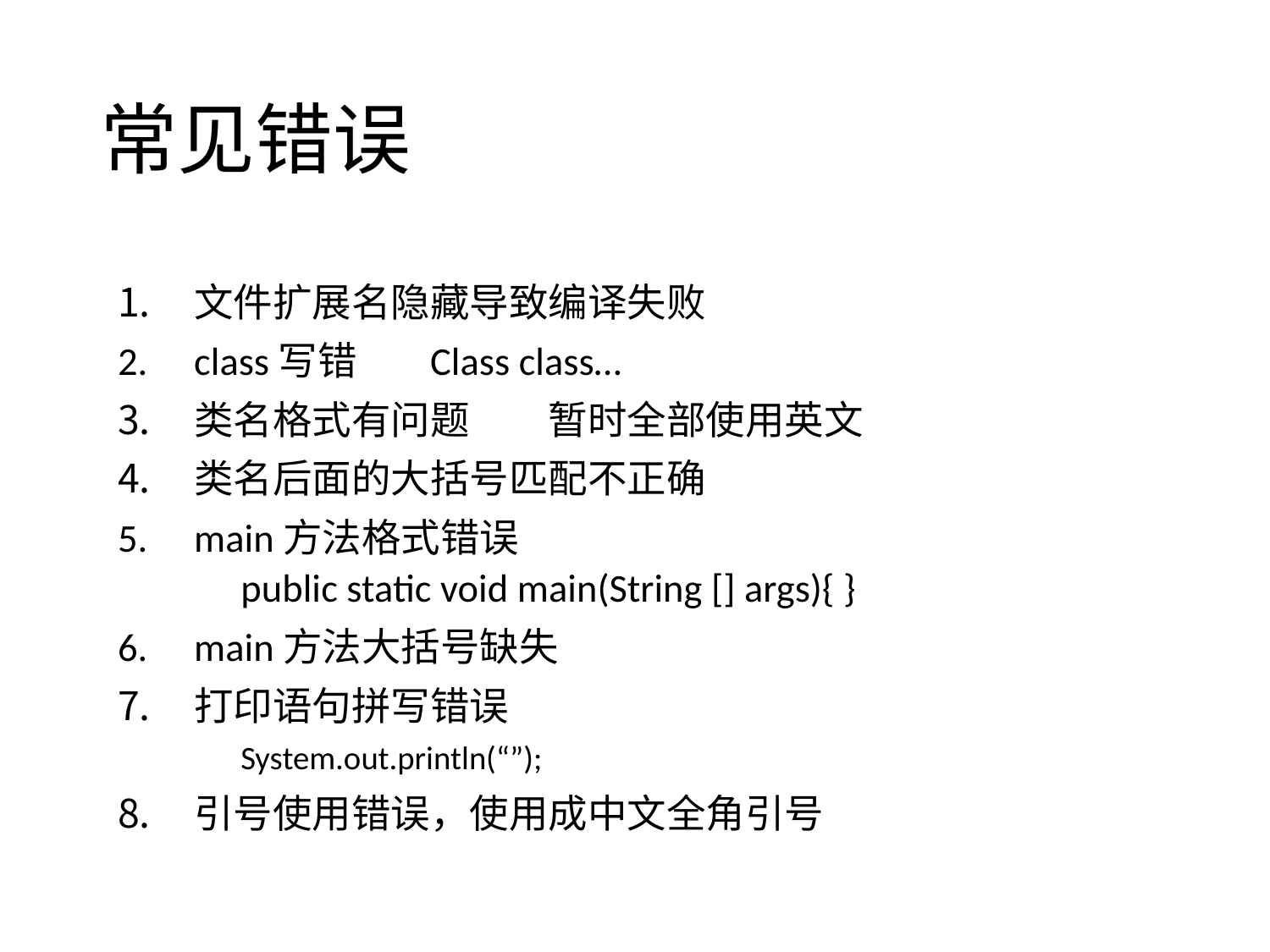

常见错误
文件扩展名隐藏导致编译失败
class写错	Class class…
类名格式有问题	暂时全部使用英文
类名后面的大括号匹配不正确
main方法格式错误
	public static void main(String [] args){ }
main方法大括号缺失
打印语句拼写错误
	System.out.println(“”);
引号使用错误，使用成中文全角引号